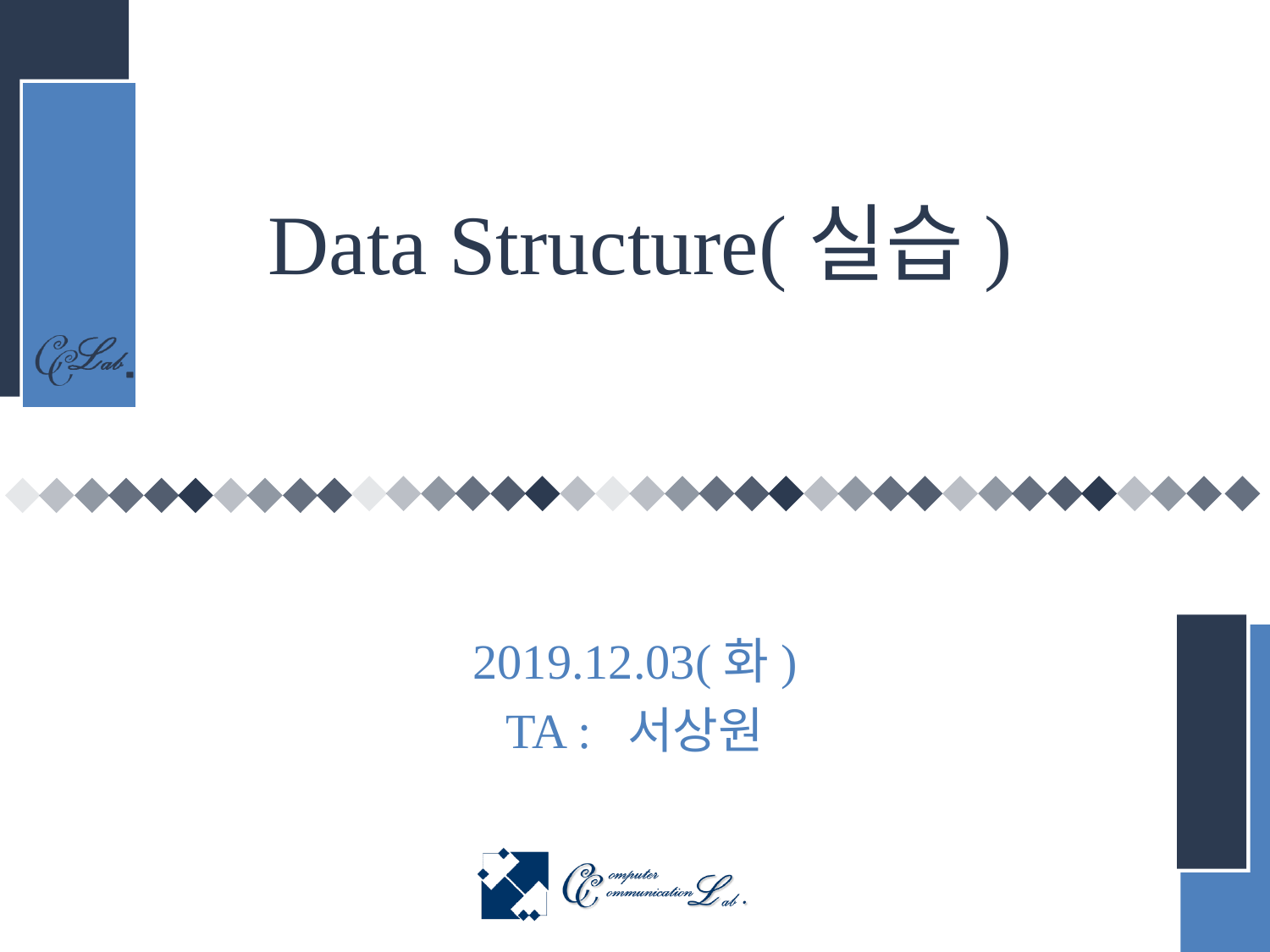

# Data Structure(실습)
2019.12.03(화)
TA :  서상원